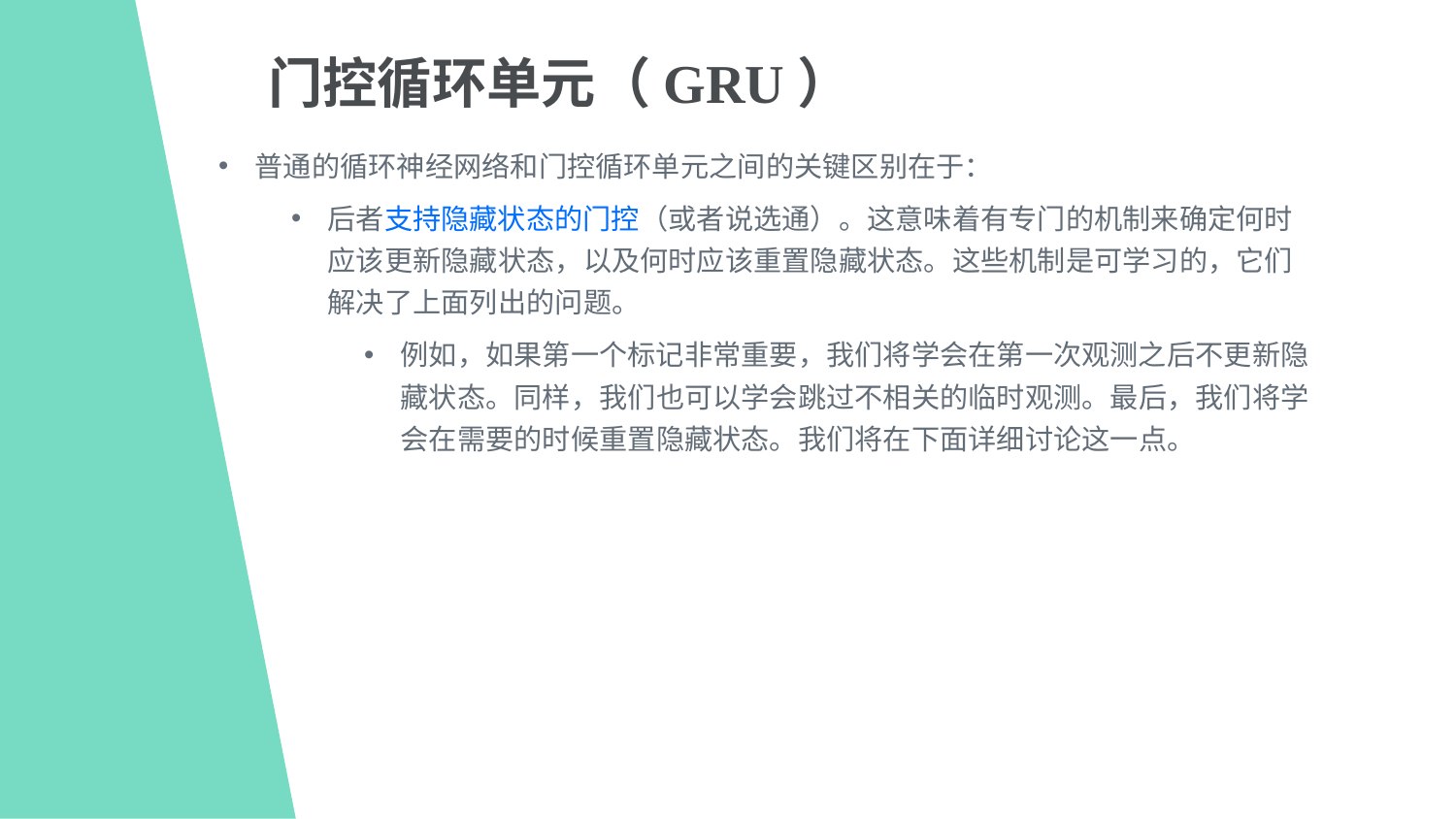

门控循环单元（GRU）
普通的循环神经网络和门控循环单元之间的关键区别在于：
后者支持隐藏状态的门控（或者说选通）。这意味着有专门的机制来确定何时应该更新隐藏状态，以及何时应该重置隐藏状态。这些机制是可学习的，它们解决了上面列出的问题。
例如，如果第一个标记非常重要，我们将学会在第一次观测之后不更新隐藏状态。同样，我们也可以学会跳过不相关的临时观测。最后，我们将学会在需要的时候重置隐藏状态。我们将在下面详细讨论这一点。